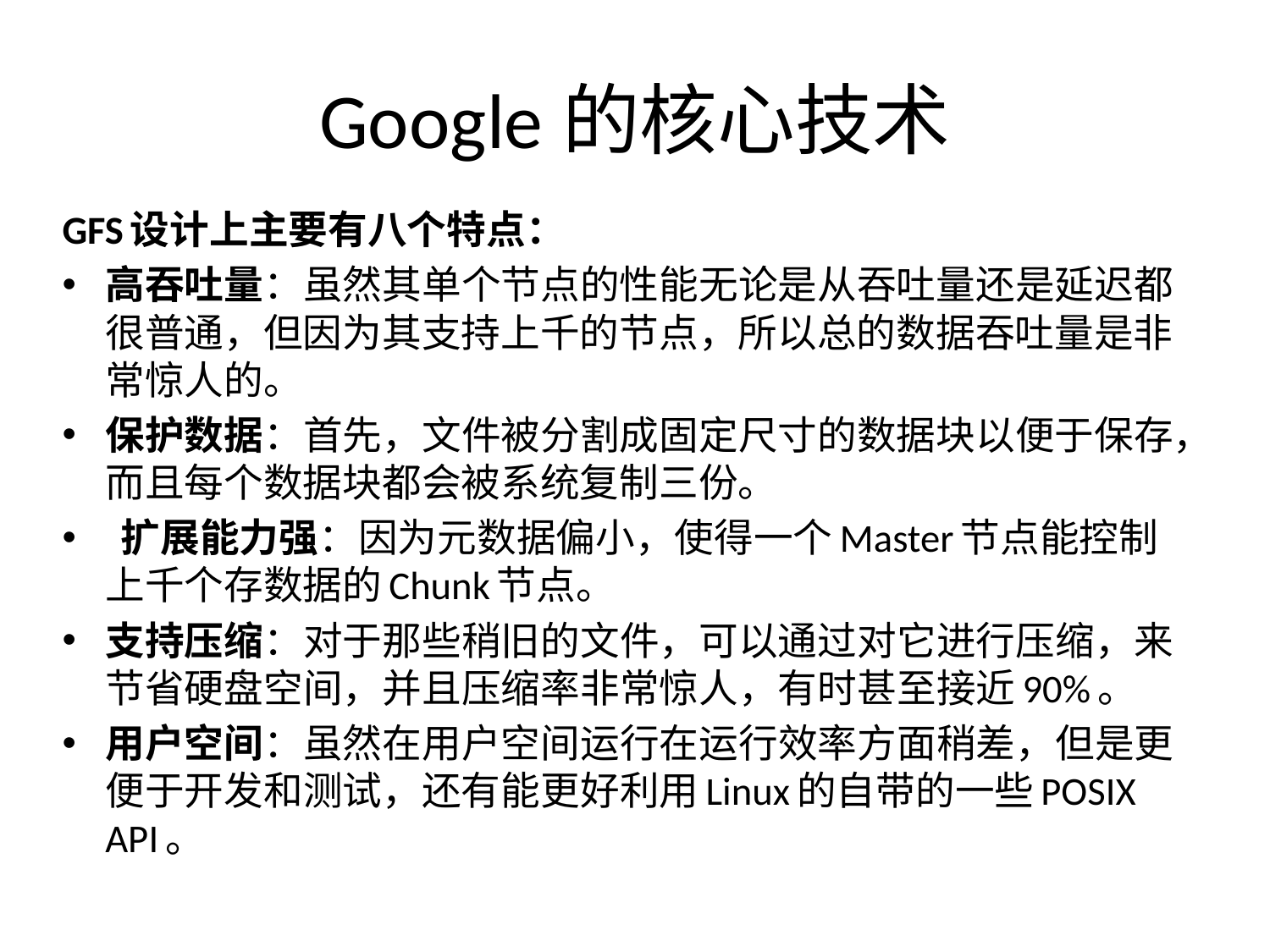

# Google的核心技术
GFS设计上主要有八个特点：
高吞吐量：虽然其单个节点的性能无论是从吞吐量还是延迟都很普通，但因为其支持上千的节点，所以总的数据吞吐量是非常惊人的。
保护数据：首先，文件被分割成固定尺寸的数据块以便于保存，而且每个数据块都会被系统复制三份。
 扩展能力强：因为元数据偏小，使得一个Master节点能控制上千个存数据的Chunk节点。
支持压缩：对于那些稍旧的文件，可以通过对它进行压缩，来节省硬盘空间，并且压缩率非常惊人，有时甚至接近90%。
用户空间：虽然在用户空间运行在运行效率方面稍差，但是更便于开发和测试，还有能更好利用Linux的自带的一些POSIX API。